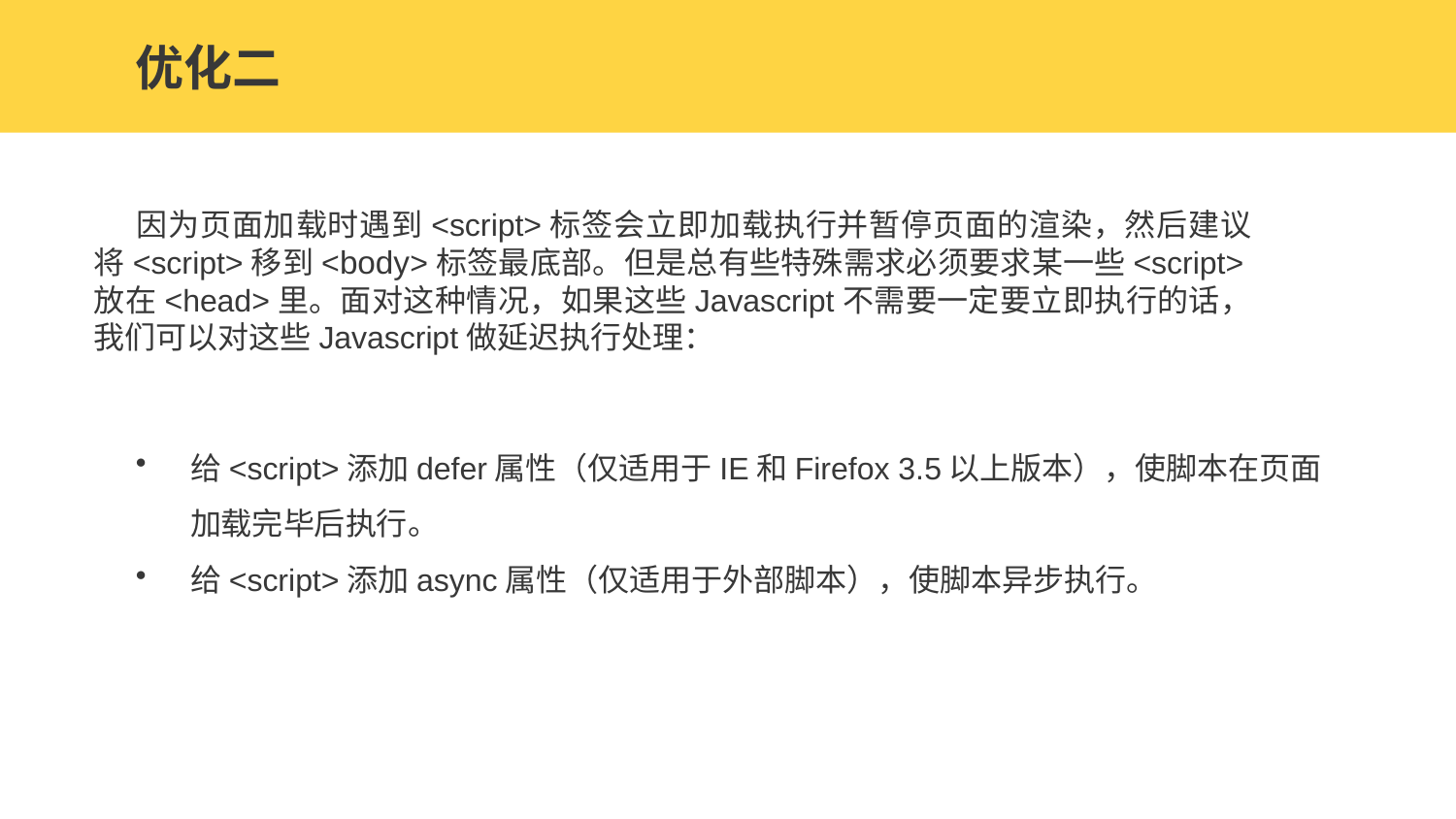

优化二
因为页面加载时遇到<script>标签会立即加载执行并暂停页面的渲染，然后建议将<script>移到<body>标签最底部。但是总有些特殊需求必须要求某一些<script>放在<head>里。面对这种情况，如果这些Javascript不需要一定要立即执行的话，我们可以对这些Javascript做延迟执行处理：
给<script>添加defer属性（仅适用于IE和Firefox 3.5以上版本），使脚本在页面加载完毕后执行。
给<script>添加async属性（仅适用于外部脚本），使脚本异步执行。